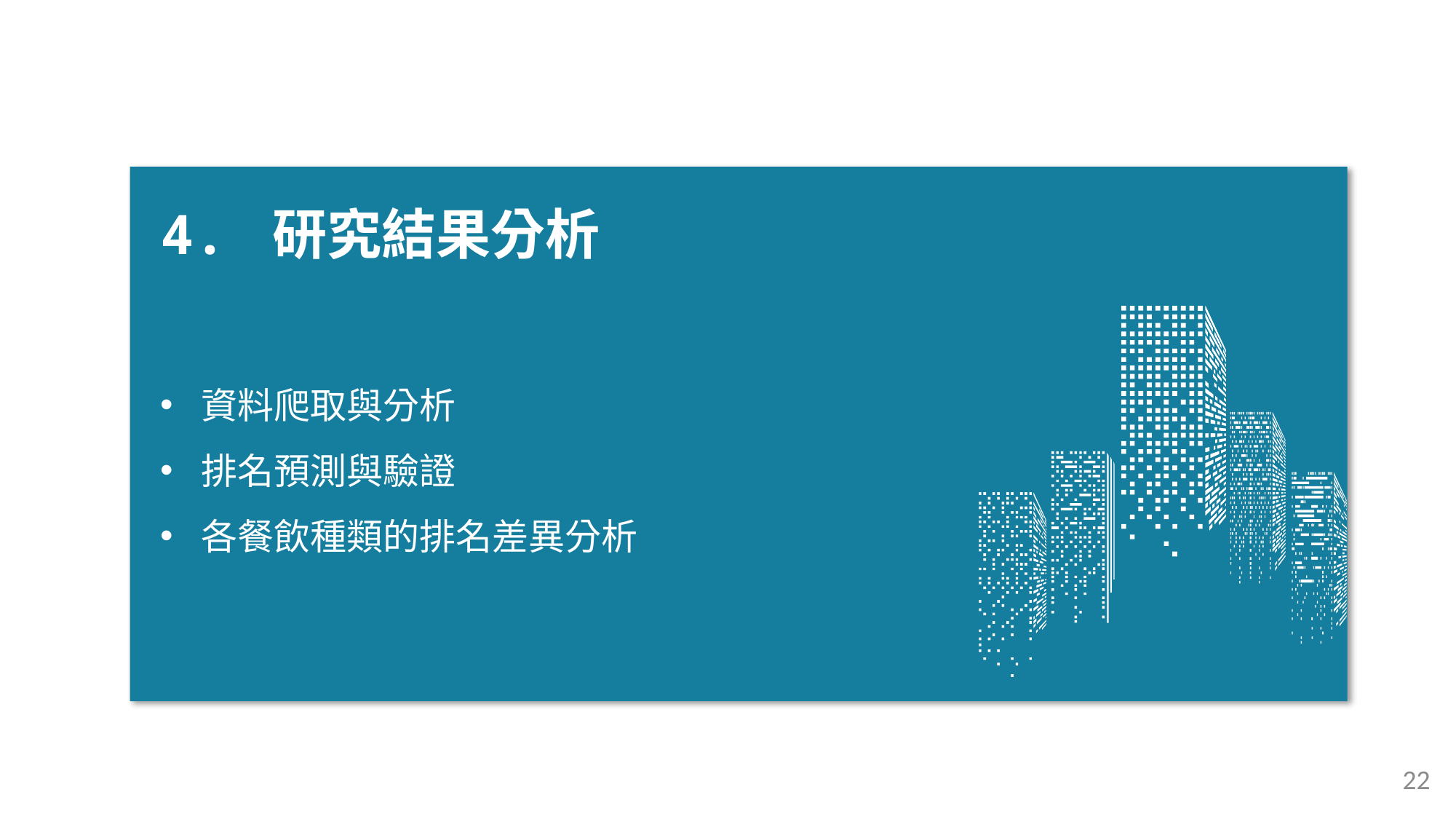

4. 研究結果分析

資料爬取與分析
排名預測與驗證
各餐飲種類的排名差異分析
22